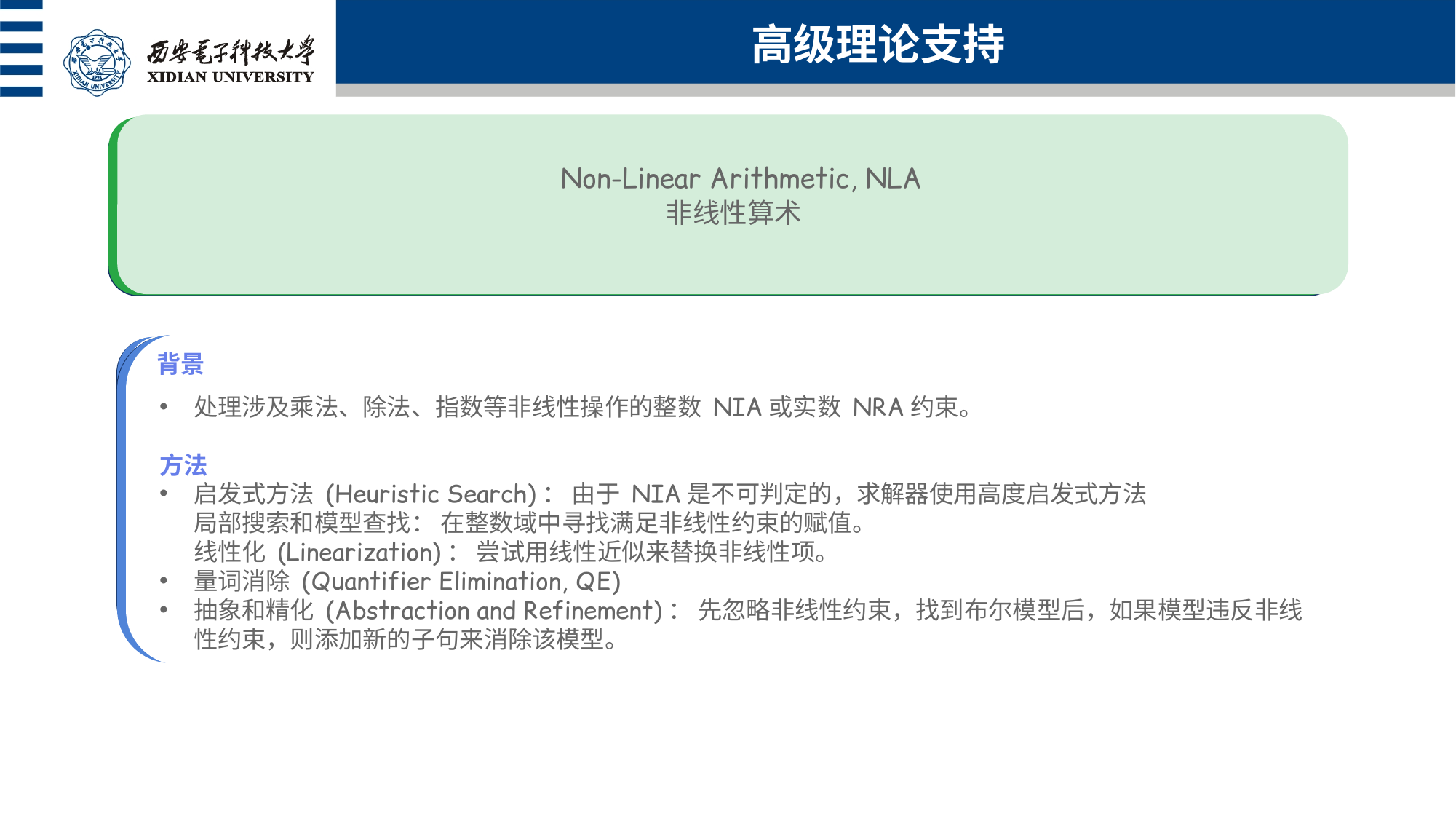

高级理论支持

 Non-Linear Arithmetic, NLA
非线性算术

背景
简介
使用场景

处理涉及乘法、除法、指数等非线性操作的整数 NIA或实数 NRA约束。

方法
启发式方法 (Heuristic Search)： 由于 NIA是不可判定的，求解器使用高度启发式方法
局部搜索和模型查找： 在整数域中寻找满足非线性约束的赋值。
线性化 (Linearization)： 尝试用线性近似来替换非线性项。
量词消除 (Quantifier Elimination, QE)
抽象和精化 (Abstraction and Refinement)： 先忽略非线性约束，找到布尔模型后，如果模型违反非线性约束，则添加新的子句来消除该模型。
由Stephen Wolfram创建的计算知识引擎,被称为"会思考的计算器",每天服务数百万用户进行精确的数学和科学计算

适用问题：方程求解、微积分计算、矩阵运算、统计分析、单位转换、科学常数查询